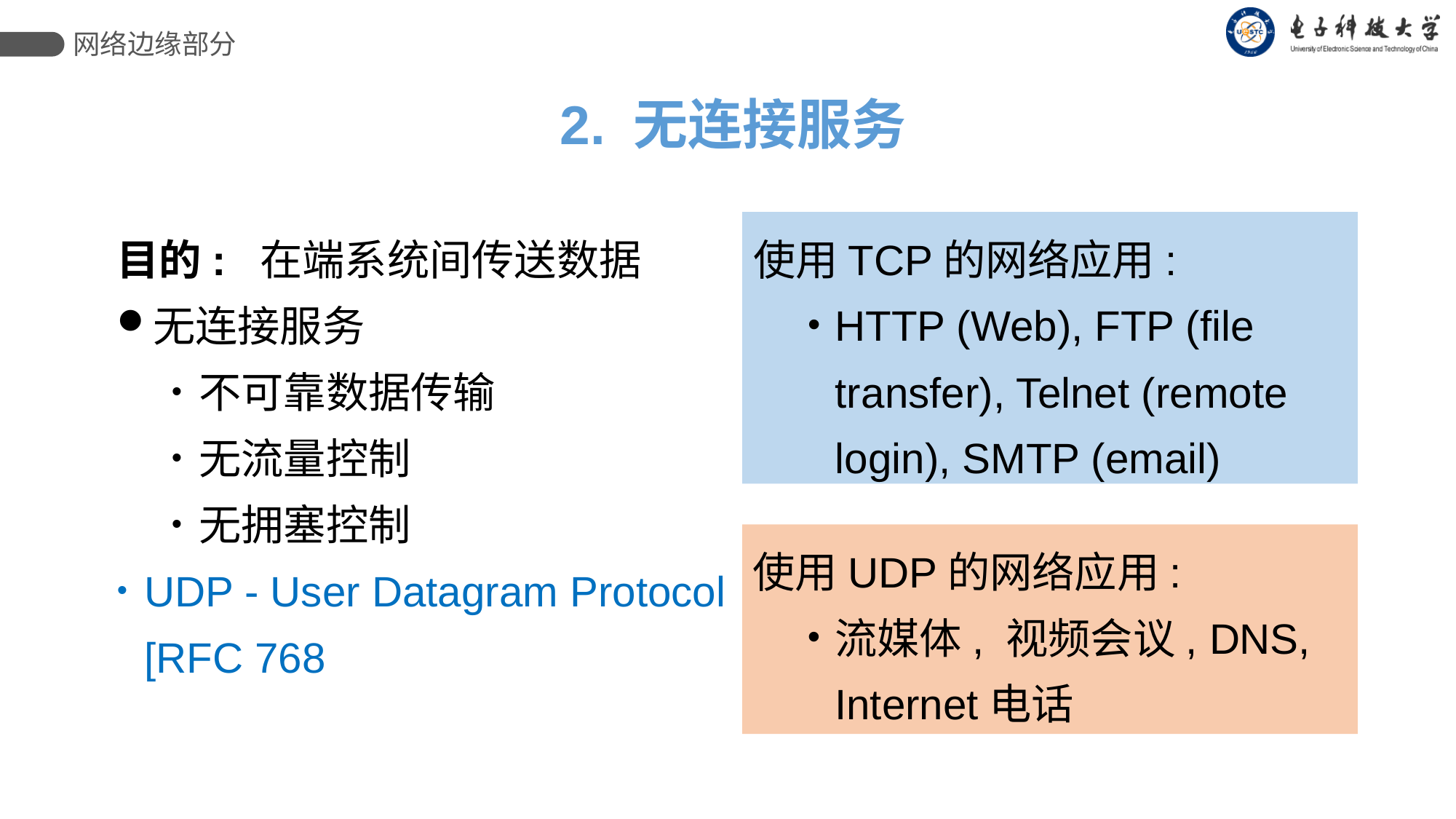

网络边缘部分

2. 无连接服务
使用TCP的网络应用:
HTTP (Web), FTP (file transfer), Telnet (remote login), SMTP (email)

目的:  在端系统间传送数据
无连接服务
不可靠数据传输
无流量控制
无拥塞控制
UDP - User Datagram Protocol [RFC 768
使用UDP的网络应用:
流媒体, 视频会议, DNS, Internet电话